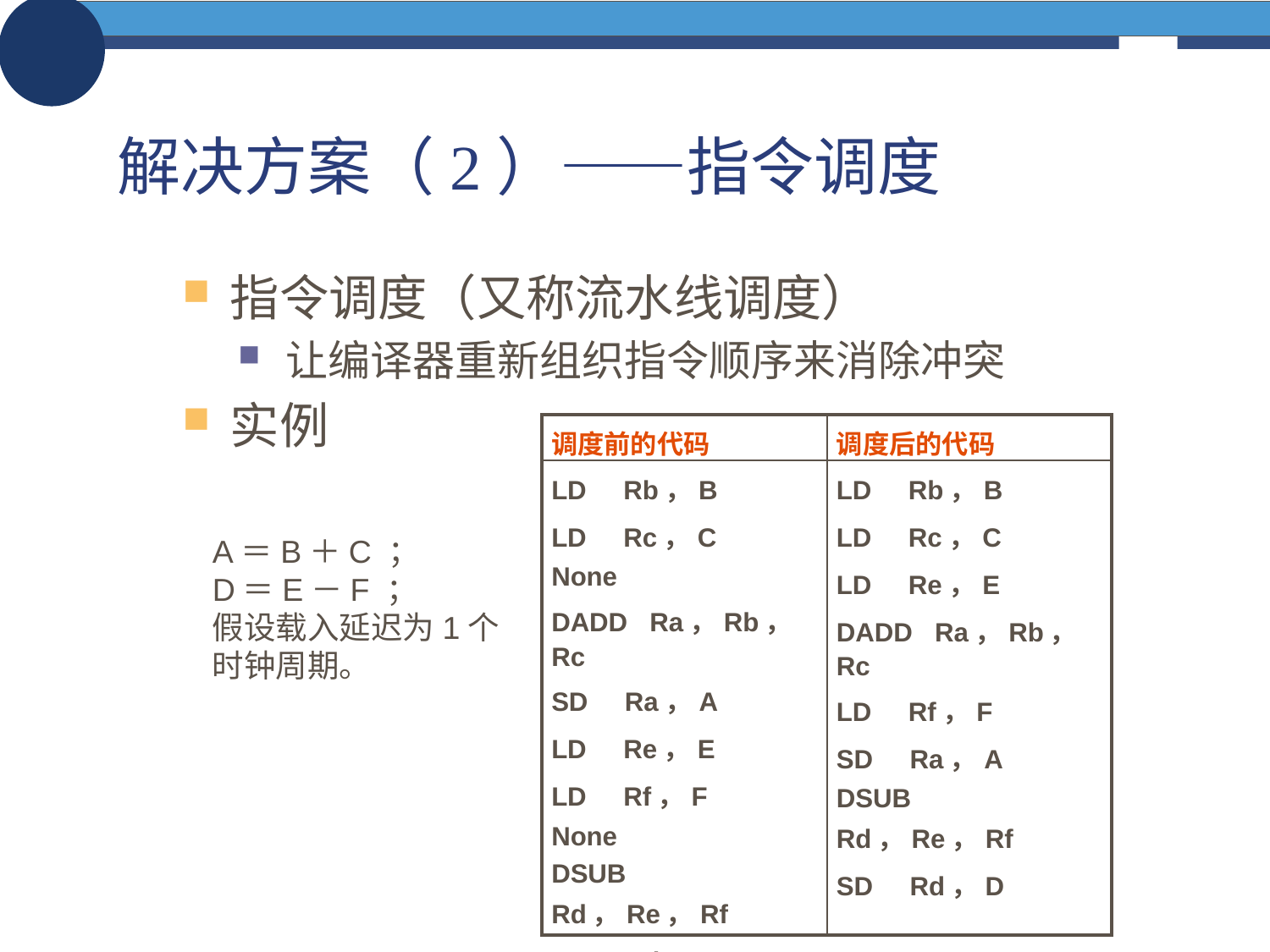

# 解决方案（2）——指令调度
指令调度（又称流水线调度）
让编译器重新组织指令顺序来消除冲突
实例

| 调度前的代码 | 调度后的代码 |
| --- | --- |
| LD Rb，B LD Rc，C None DADD Ra，Rb，Rc SD Ra，A LD Re，E LD Rf，F None DSUB Rd，Re，Rf SD Rd，D | LD Rb，B LD Rc，C LD Re，E DADD Ra，Rb，Rc LD Rf，F SD Ra，A DSUB Rd，Re，Rf SD Rd，D |
A＝B＋C ；
D＝E－F ；
假设载入延迟为1个时钟周期。